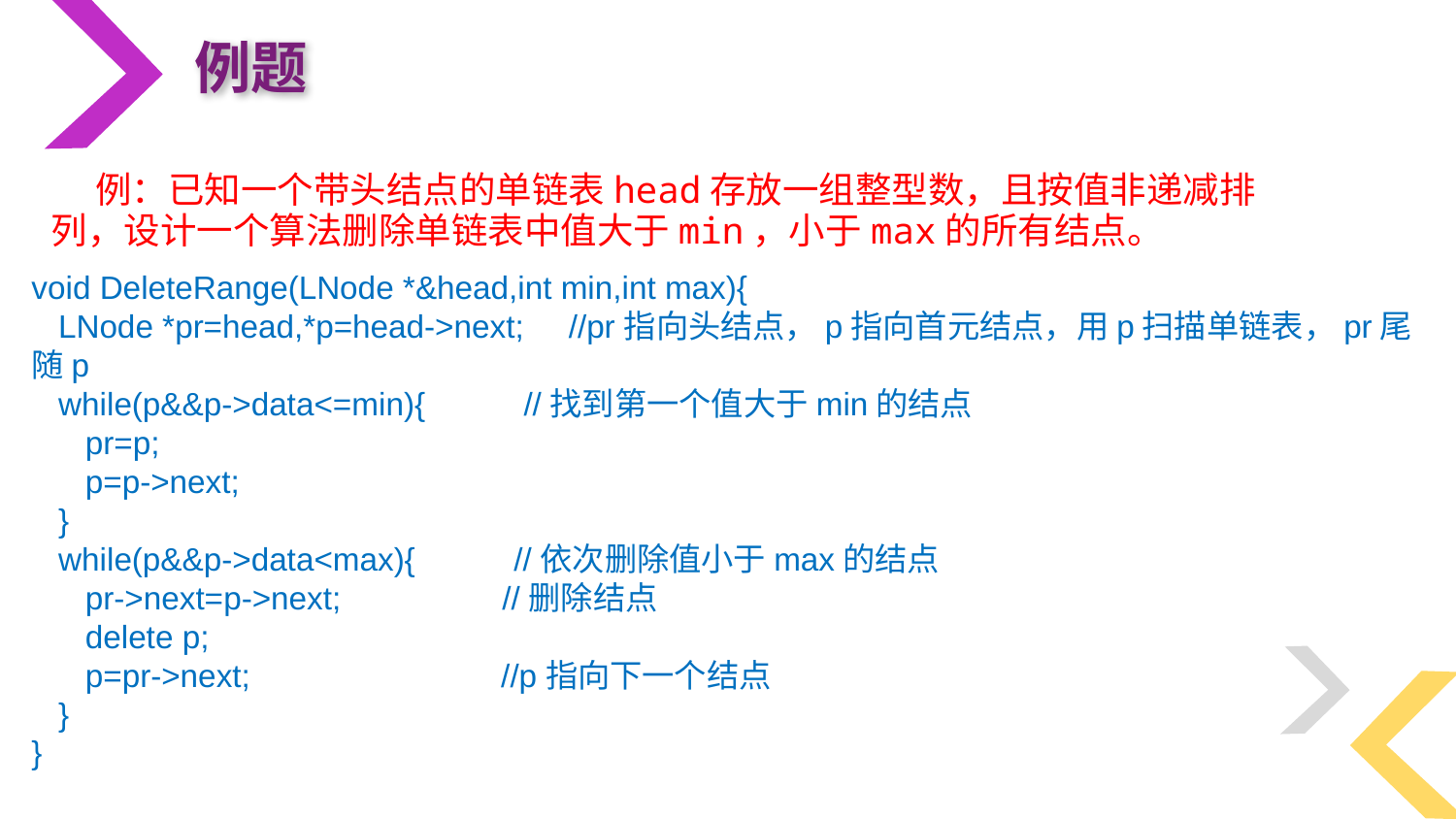

例题
   例：已知一个带头结点的单链表head存放一组整型数，且按值非递减排列，设计一个算法删除单链表中值大于min，小于max的所有结点。
void DeleteRange(LNode *&head,int min,int max){
   LNode *pr=head,*p=head->next;     //pr指向头结点，p指向首元结点，用p扫描单链表，pr尾随p
   while(p&&p->data<=min){           //找到第一个值大于min的结点
      pr=p;
      p=p->next;
   }
   while(p&&p->data<max){           //依次删除值小于max的结点
      pr->next=p->next;                  //删除结点
      delete p;
      p=pr->next;                            //p指向下一个结点
   }
}